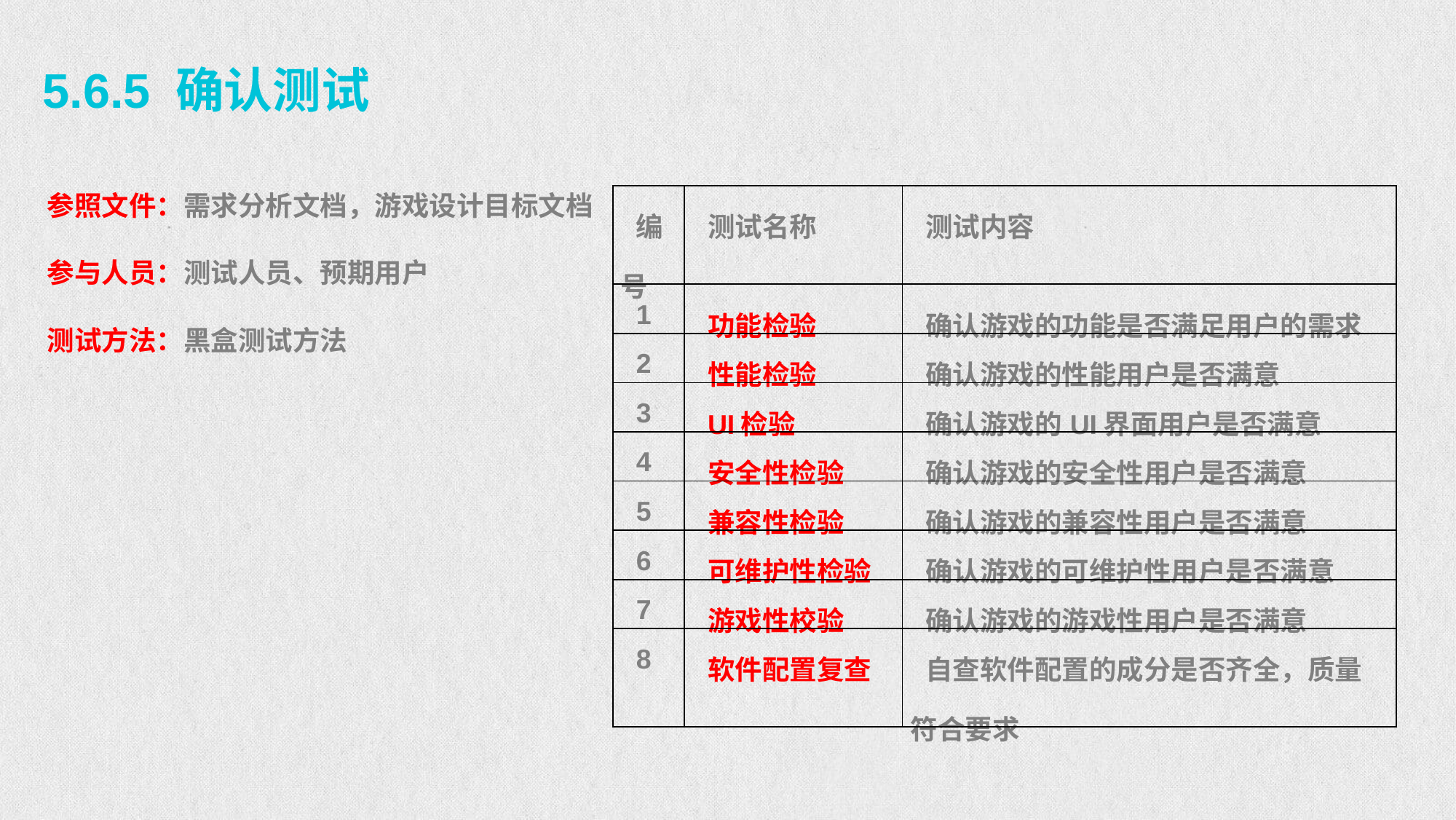

5.6.5 确认测试
参照文件：需求分析文档，游戏设计目标文档
参与人员：测试人员、预期用户
测试方法：黑盒测试方法
| 编号 | 测试名称 | 测试内容 |
| --- | --- | --- |
| 1 | 功能检验 | 确认游戏的功能是否满足用户的需求 |
| 2 | 性能检验 | 确认游戏的性能用户是否满意 |
| 3 | UI检验 | 确认游戏的UI界面用户是否满意 |
| 4 | 安全性检验 | 确认游戏的安全性用户是否满意 |
| 5 | 兼容性检验 | 确认游戏的兼容性用户是否满意 |
| 6 | 可维护性检验 | 确认游戏的可维护性用户是否满意 |
| 7 | 游戏性校验 | 确认游戏的游戏性用户是否满意 |
| 8 | 软件配置复查 | 自查软件配置的成分是否齐全，质量符合要求 |